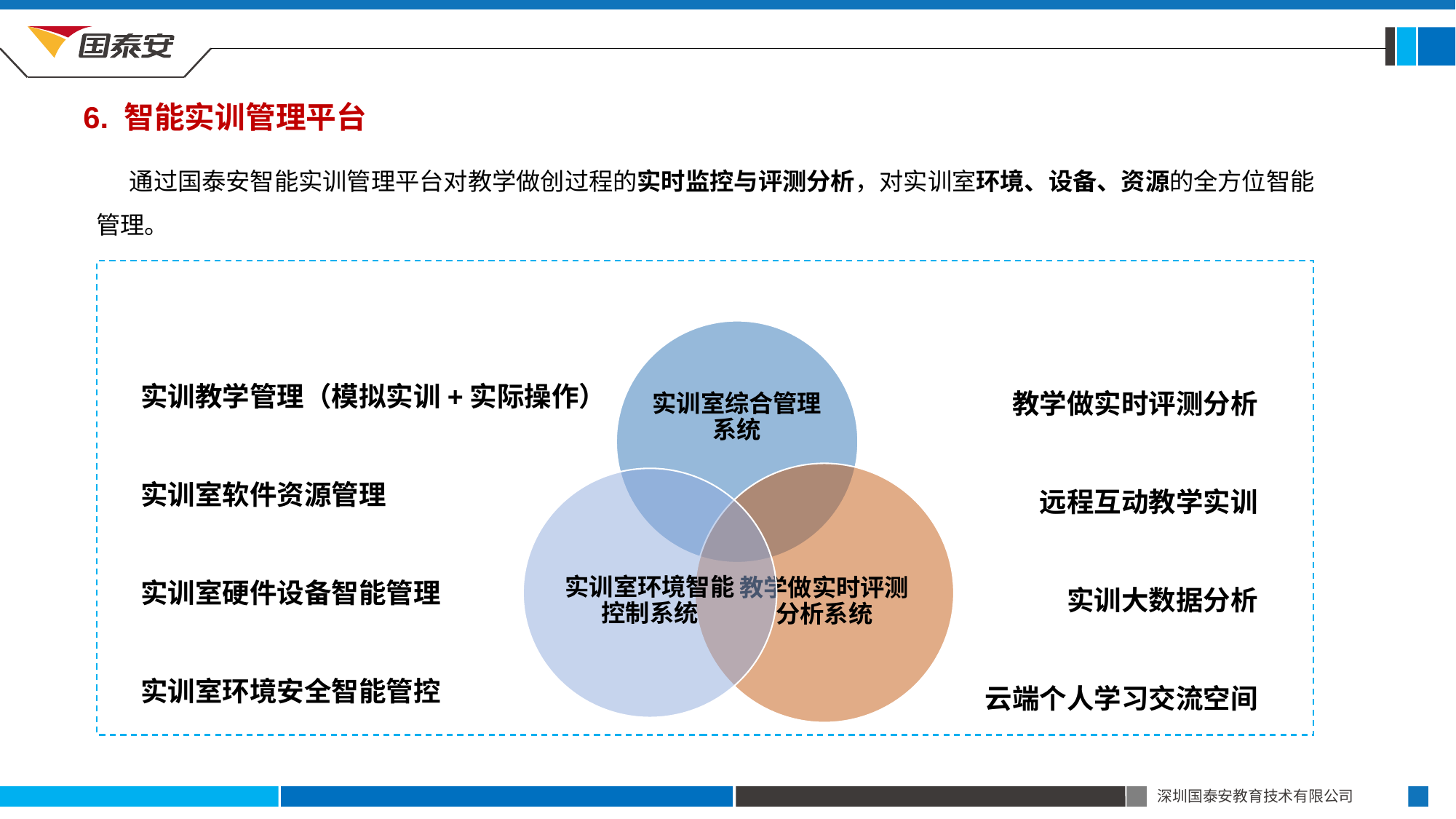

6. 智能实训管理平台
     通过国泰安智能实训管理平台对教学做创过程的实时监控与评测分析，对实训室环境、设备、资源的全方位智能管理。

实训教学管理（模拟实训+实际操作）
实训室软件资源管理
实训室硬件设备智能管理
实训室环境安全智能管控

教学做实时评测分析
远程互动教学实训
实训大数据分析
云端个人学习交流空间
实训室综合管理系统
教学做实时评测分析系统
实训室环境智能控制系统